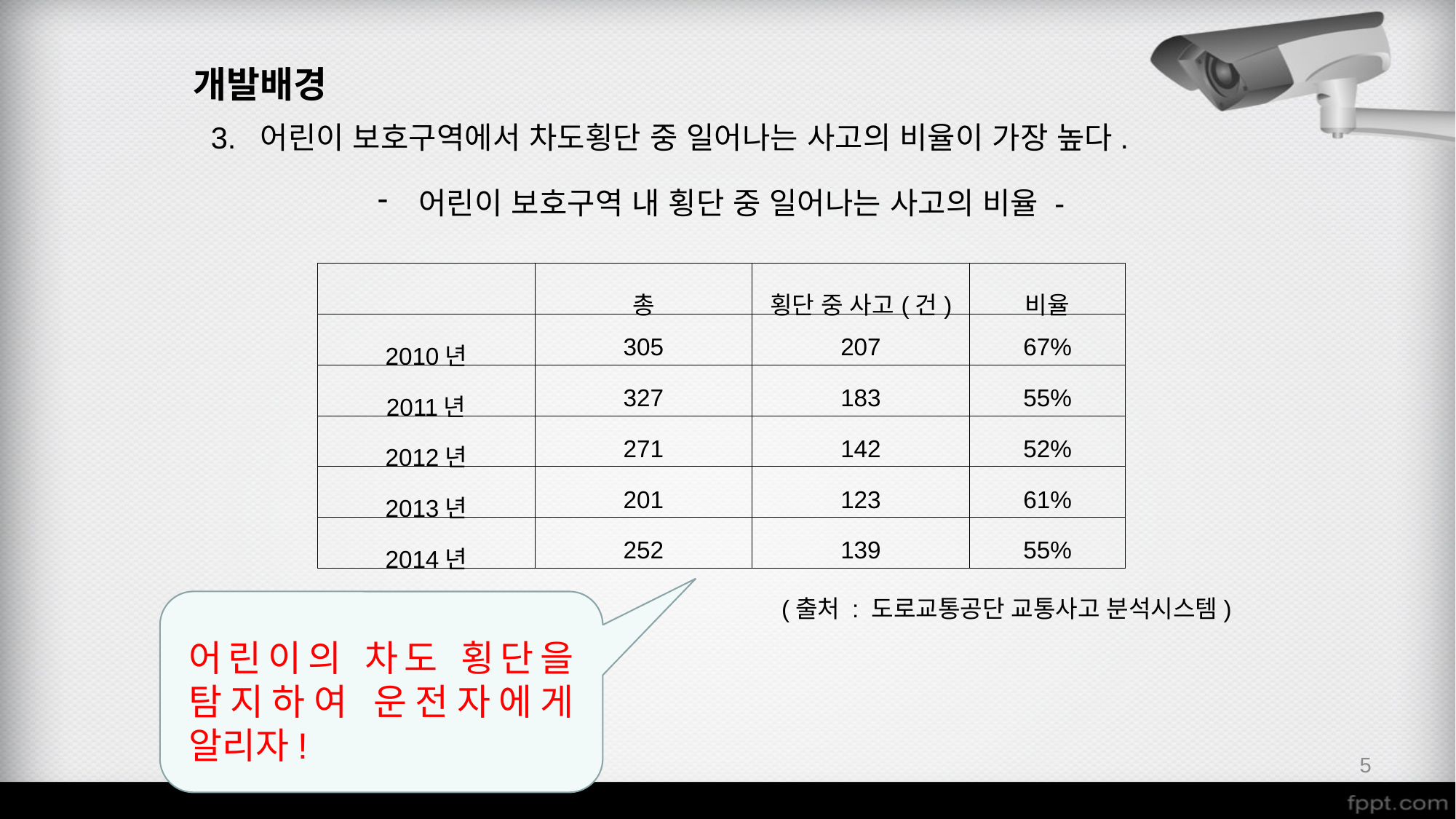

개발배경

3.  어린이 보호구역에서 차도횡단 중 일어나는 사고의 비율이 가장 높다.

어린이 보호구역 내 횡단 중 일어나는 사고의 비율 -

(출처 : 도로교통공단 교통사고 분석시스템)
|  | 총 | 횡단 중 사고(건) | 비율 |
| --- | --- | --- | --- |
| 2010년 | 305 | 207 | 67% |
| 2011년 | 327 | 183 | 55% |
| 2012년 | 271 | 142 | 52% |
| 2013년 | 201 | 123 | 61% |
| 2014년 | 252 | 139 | 55% |

어린이의 차도 횡단을 탐지하여 운전자에게 알리자!

5